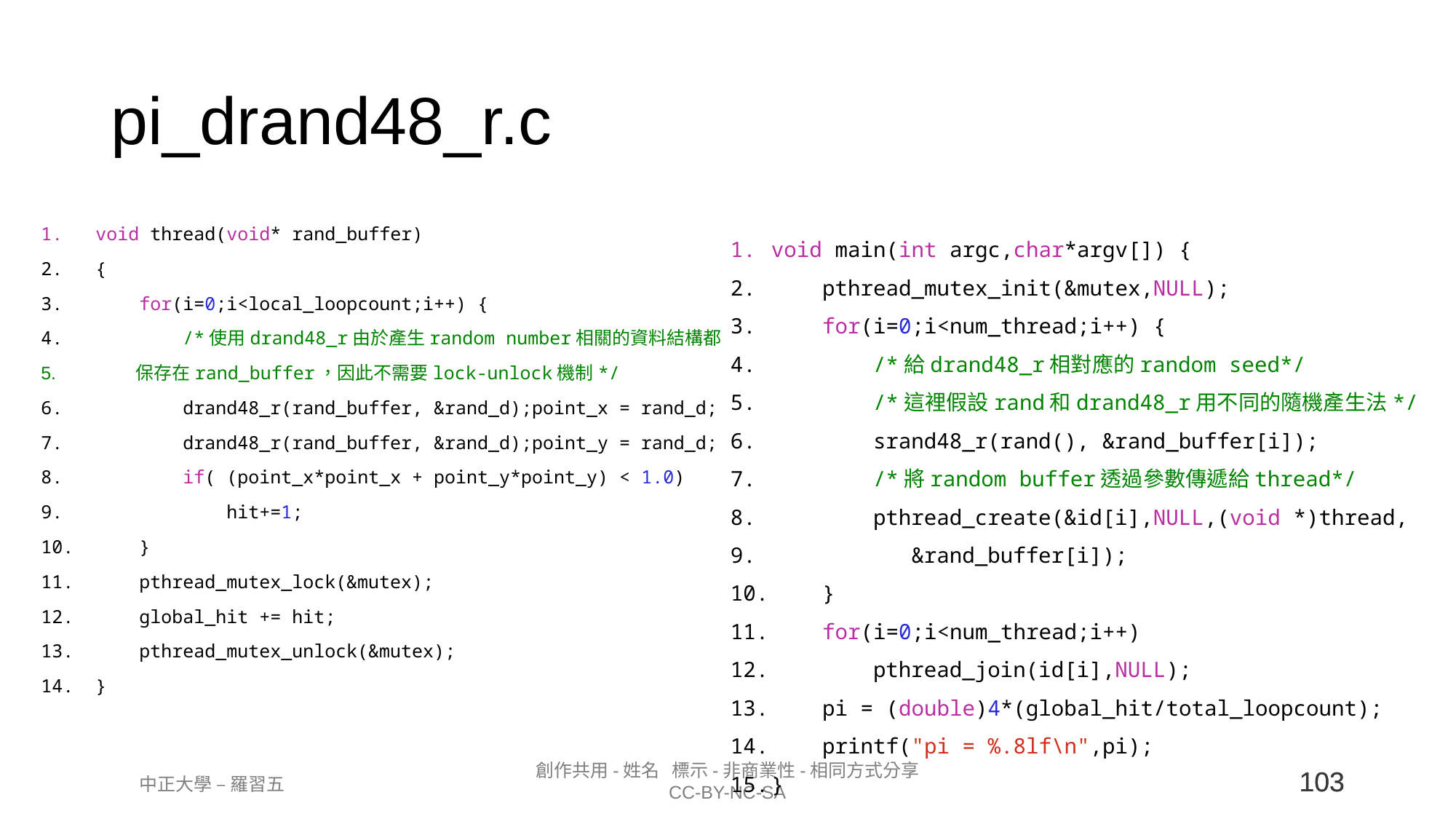

# pi_drand48_r.c
void thread(void* rand_buffer)
{
    for(i=0;i<local_loopcount;i++) {
        /*使用drand48_r由於產生random number相關的資料結構都
         保存在rand_buffer，因此不需要lock-unlock機制*/
        drand48_r(rand_buffer, &rand_d);point_x = rand_d;
        drand48_r(rand_buffer, &rand_d);point_y = rand_d;
        if( (point_x*point_x + point_y*point_y) < 1.0)
            hit+=1;
    }
    pthread_mutex_lock(&mutex);
    global_hit += hit;
    pthread_mutex_unlock(&mutex);
}

void main(int argc,char*argv[]) {
    pthread_mutex_init(&mutex,NULL);
    for(i=0;i<num_thread;i++) {
        /*給drand48_r相對應的random seed*/
        /*這裡假設rand和drand48_r用不同的隨機產生法*/
        srand48_r(rand(), &rand_buffer[i]);
        /*將random buffer透過參數傳遞給thread*/
        pthread_create(&id[i],NULL,(void *)thread,
           &rand_buffer[i]);
    }
    for(i=0;i<num_thread;i++)
        pthread_join(id[i],NULL);
    pi = (double)4*(global_hit/total_loopcount);
    printf("pi = %.8lf\n",pi);
}